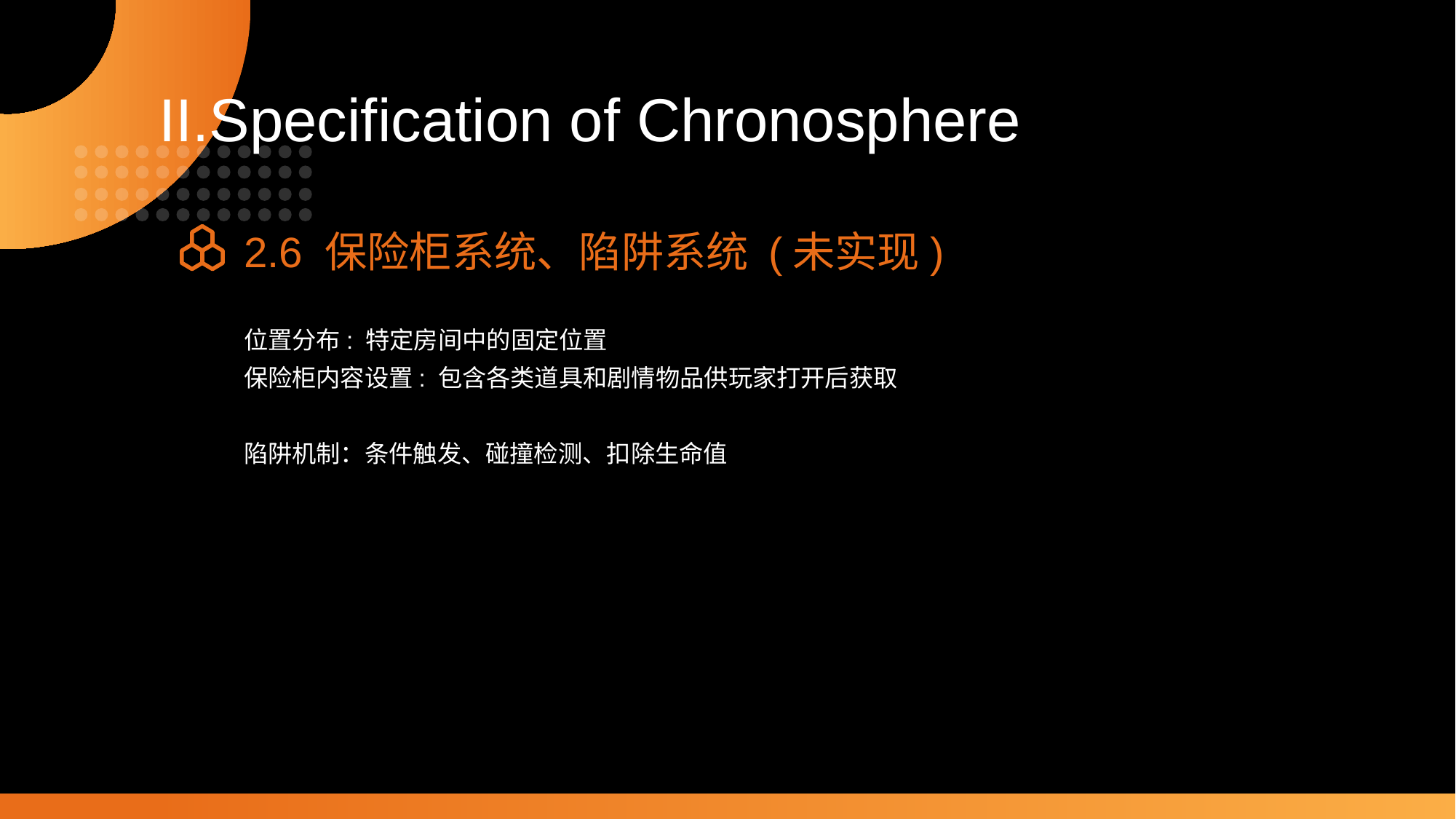

II.Specification of Chronosphere
2.6 保险柜系统、陷阱系统 (未实现)

位置分布: 特定房间中的固定位置
保险柜内容设置: 包含各类道具和剧情物品供玩家打开后获取

陷阱机制：条件触发、碰撞检测、扣除生命值